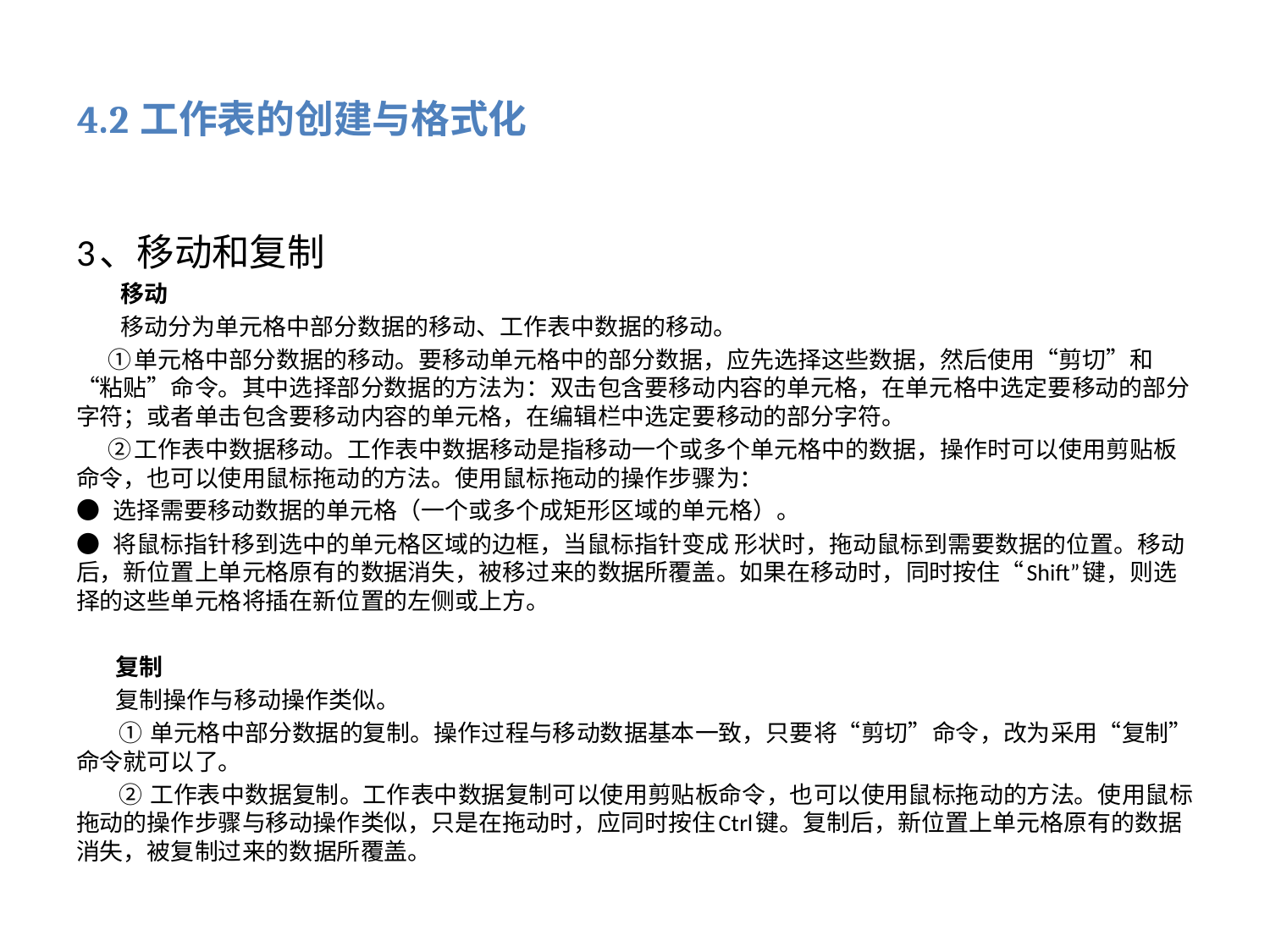

# 4.2工作表的创建与格式化
3、移动和复制
        移动
        移动分为单元格中部分数据的移动、工作表中数据的移动。
      ①单元格中部分数据的移动。要移动单元格中的部分数据，应先选择这些数据，然后使用“剪切”和“粘贴”命令。其中选择部分数据的方法为：双击包含要移动内容的单元格，在单元格中选定要移动的部分字符；或者单击包含要移动内容的单元格，在编辑栏中选定要移动的部分字符。
      ②工作表中数据移动。工作表中数据移动是指移动一个或多个单元格中的数据，操作时可以使用剪贴板命令，也可以使用鼠标拖动的方法。使用鼠标拖动的操作步骤为：
●  选择需要移动数据的单元格（一个或多个成矩形区域的单元格）。
●  将鼠标指针移到选中的单元格区域的边框，当鼠标指针变成 形状时，拖动鼠标到需要数据的位置。移动后，新位置上单元格原有的数据消失，被移过来的数据所覆盖。如果在移动时，同时按住“Shift”键，则选择的这些单元格将插在新位置的左侧或上方。

       复制
       复制操作与移动操作类似。
        ① 单元格中部分数据的复制。操作过程与移动数据基本一致，只要将“剪切”命令，改为采用“复制”命令就可以了。
        ② 工作表中数据复制。工作表中数据复制可以使用剪贴板命令，也可以使用鼠标拖动的方法。使用鼠标拖动的操作步骤与移动操作类似，只是在拖动时，应同时按住Ctrl键。复制后，新位置上单元格原有的数据消失，被复制过来的数据所覆盖。